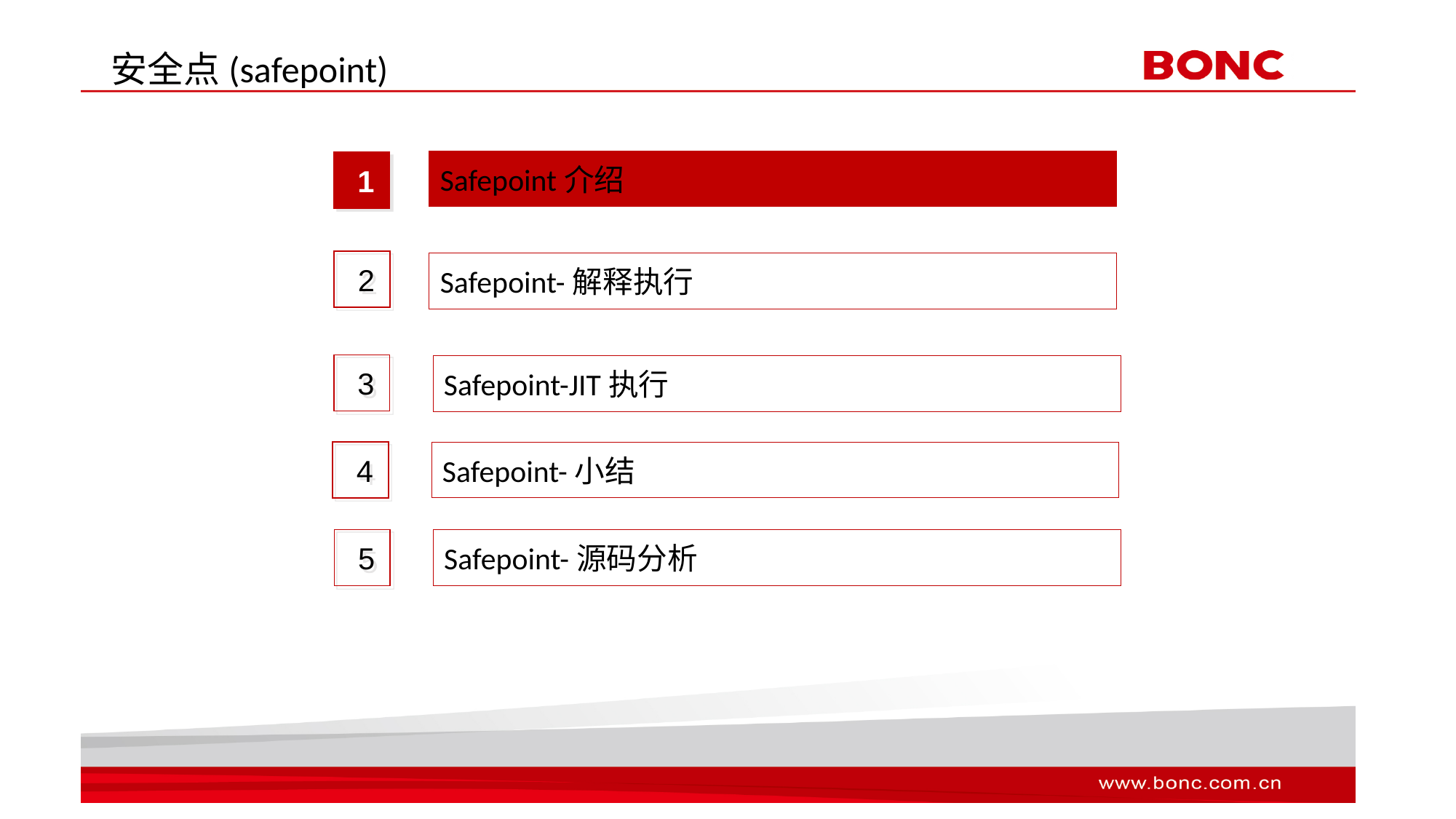

# 安全点(safepoint)
Safepoint介绍
1
2
Safepoint-解释执行
3
Safepoint-JIT执行
4
Safepoint-小结
5
Safepoint-源码分析